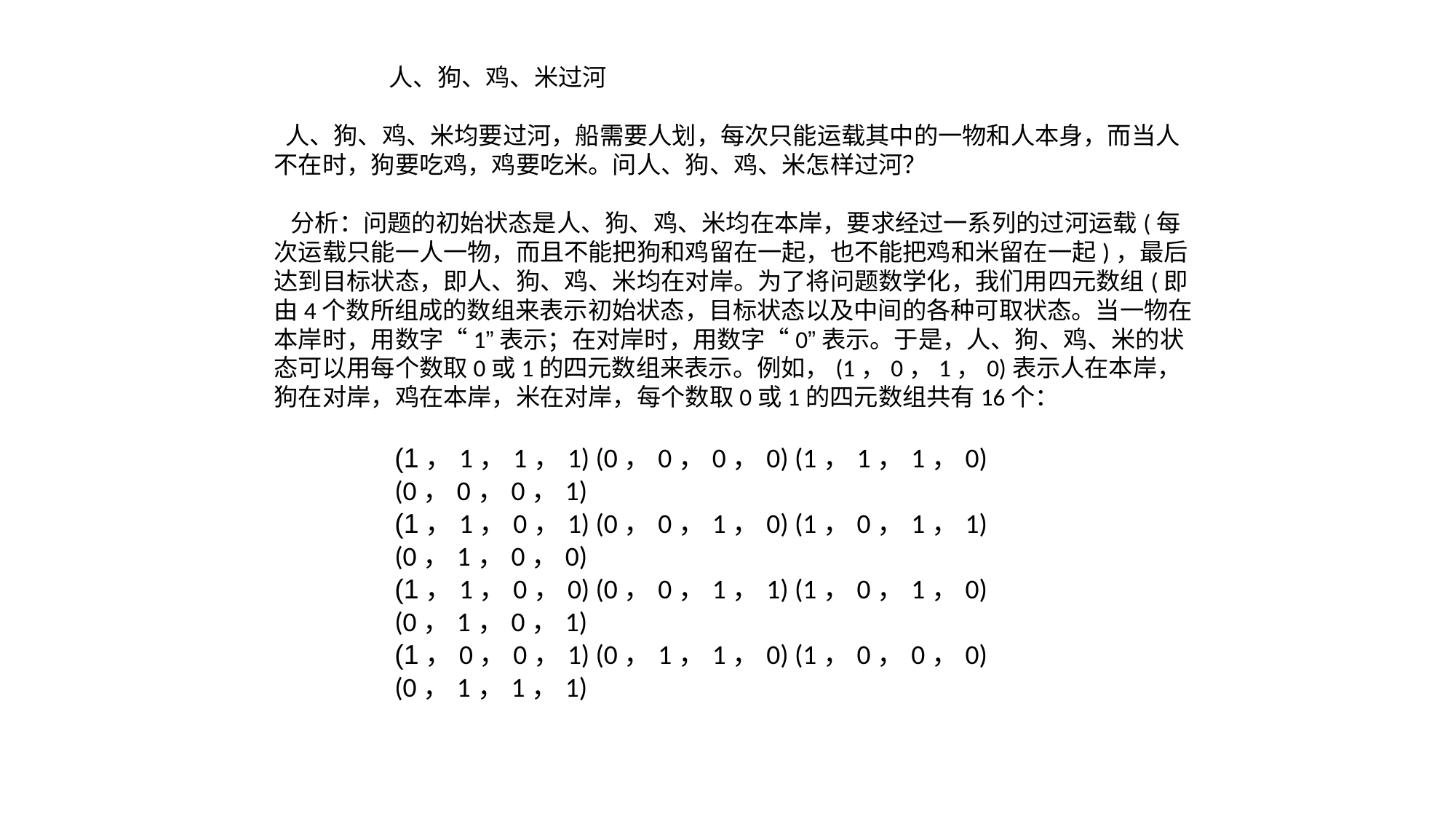

人、狗、鸡、米过河

 人、狗、鸡、米均要过河，船需要人划，每次只能运载其中的一物和人本身，而当人不在时，狗要吃鸡，鸡要吃米。问人、狗、鸡、米怎样过河？

  分析：问题的初始状态是人、狗、鸡、米均在本岸，要求经过一系列的过河运载(每次运载只能一人一物，而且不能把狗和鸡留在一起，也不能把鸡和米留在一起)，最后达到目标状态，即人、狗、鸡、米均在对岸。为了将问题数学化，我们用四元数组(即由4个数所组成的数组来表示初始状态，目标状态以及中间的各种可取状态。当一物在本岸时，用数字“1”表示；在对岸时，用数字“0”表示。于是，人、狗、鸡、米的状态可以用每个数取0或1的四元数组来表示。例如，(1，0，1，0)表示人在本岸，狗在对岸，鸡在本岸，米在对岸，每个数取0或1的四元数组共有16个：
(1，1，1，1) (0，0，0，0) (1，1，1，0) (0，0，0，1)
(1，1，0，1) (0，0，1，0) (1，0，1，1) (0，1，0，0)
(1，1，0，0) (0，0，1，1) (1，0，1，0) (0，1，0，1)
(1，0，0，1) (0，1，1，0) (1，0，0，0) (0，1，1，1)